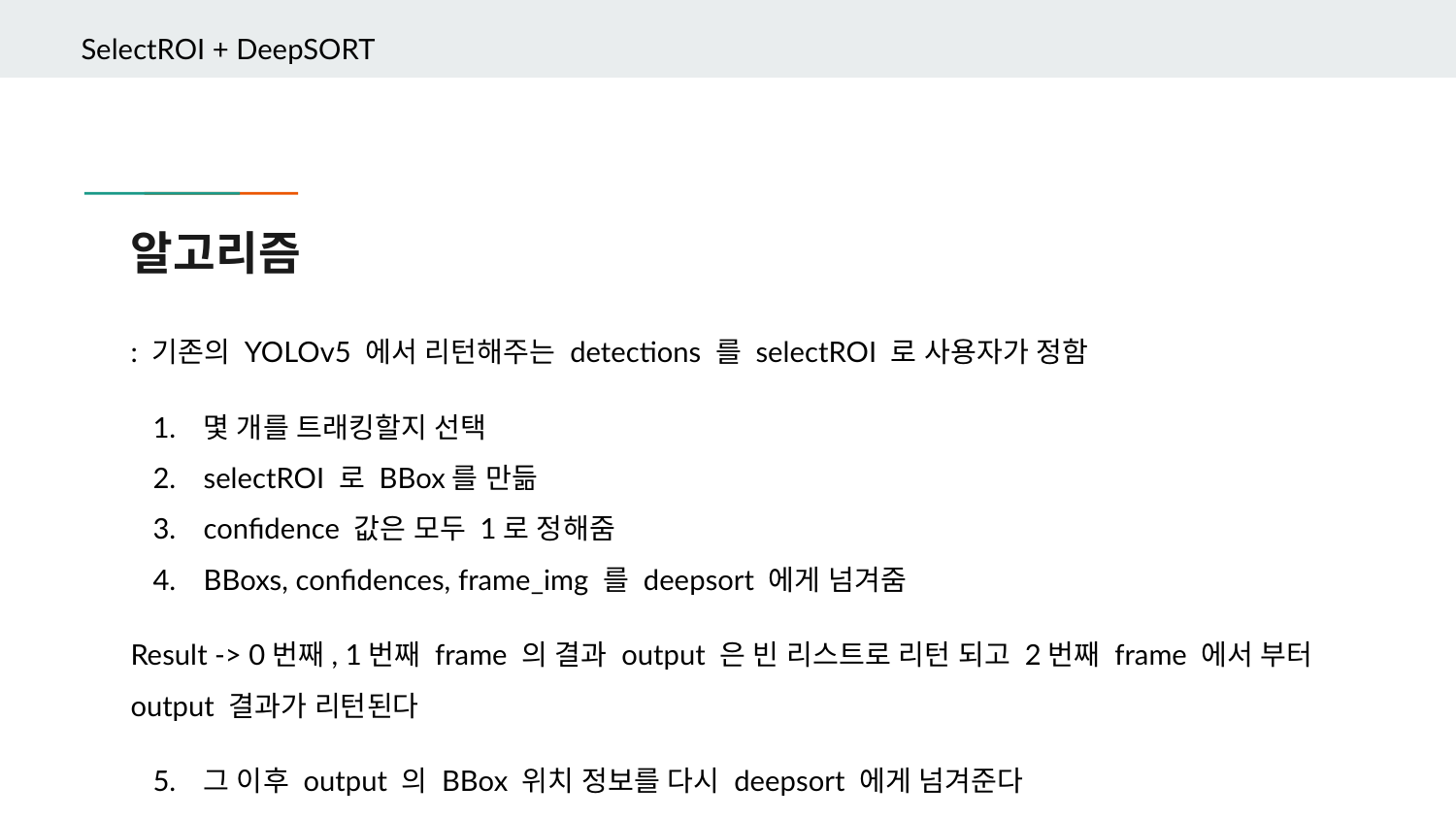

SelectROI + DeepSORT
# 알고리즘
: 기존의 YOLOv5 에서 리턴해주는 detections 를 selectROI 로 사용자가 정함
몇 개를 트래킹할지 선택
selectROI 로 BBox를 만듦
confidence 값은 모두 1로 정해줌
BBoxs, confidences, frame_img 를 deepsort 에게 넘겨줌
Result -> 0번째, 1번째 frame 의 결과 output 은 빈 리스트로 리턴 되고 2번째 frame 에서 부터 output 결과가 리턴된다
그 이후 output 의 BBox 위치 정보를 다시 deepsort 에게 넘겨준다